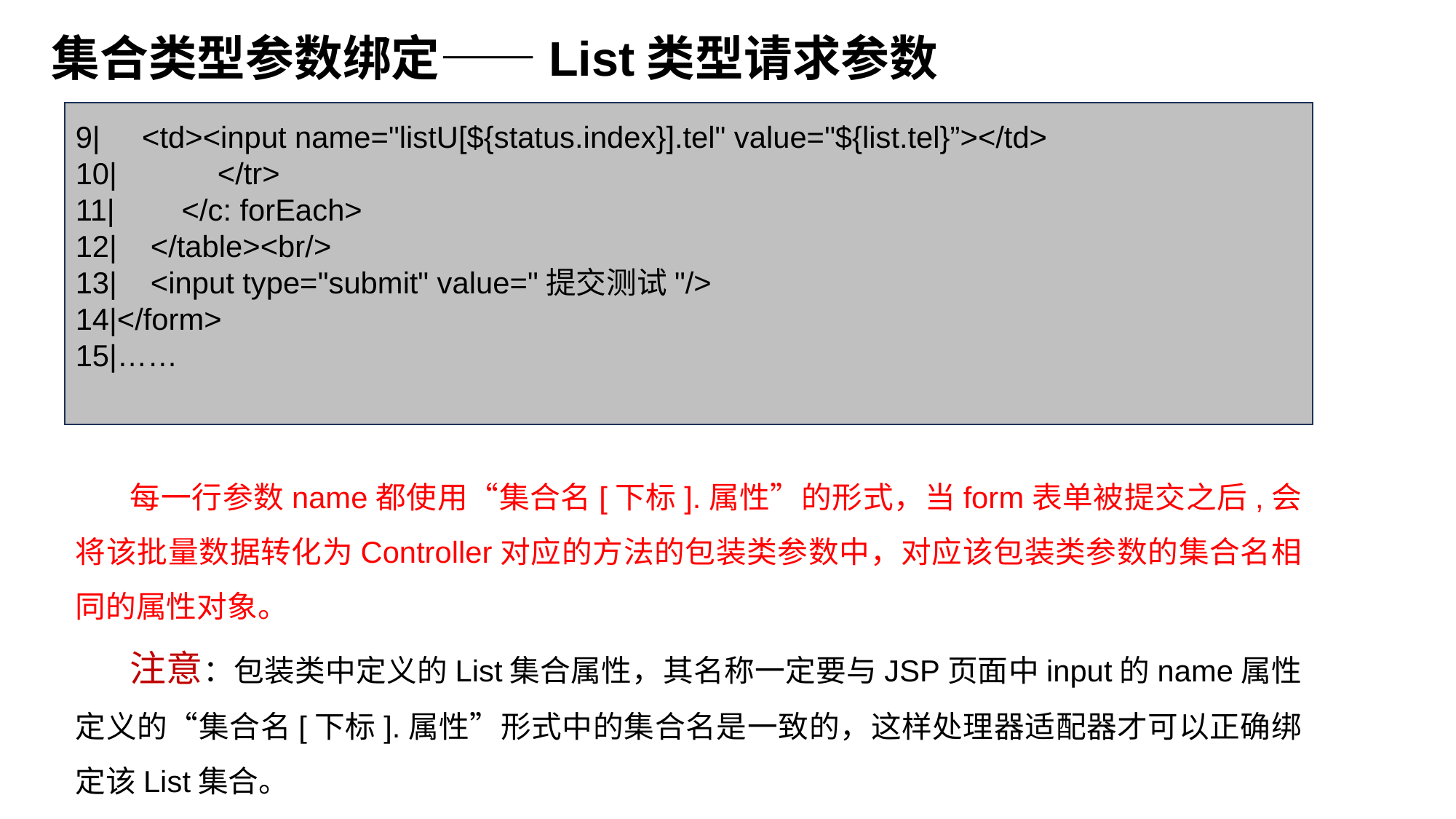

集合类型参数绑定——List类型请求参数
9|     <td><input name="listU[${status.index}].tel" value="${list.tel}”></td>
10|            </tr>
11|        </c: forEach>
12|    </table><br/>
13|    <input type="submit" value="提交测试"/>
14|</form>
15|……

每一行参数name都使用“集合名[下标].属性”的形式，当form表单被提交之后,会将该批量数据转化为Controller对应的方法的包装类参数中，对应该包装类参数的集合名相同的属性对象。
注意：包装类中定义的List集合属性，其名称一定要与JSP页面中input的name属性定义的“集合名[下标].属性”形式中的集合名是一致的，这样处理器适配器才可以正确绑定该List集合。